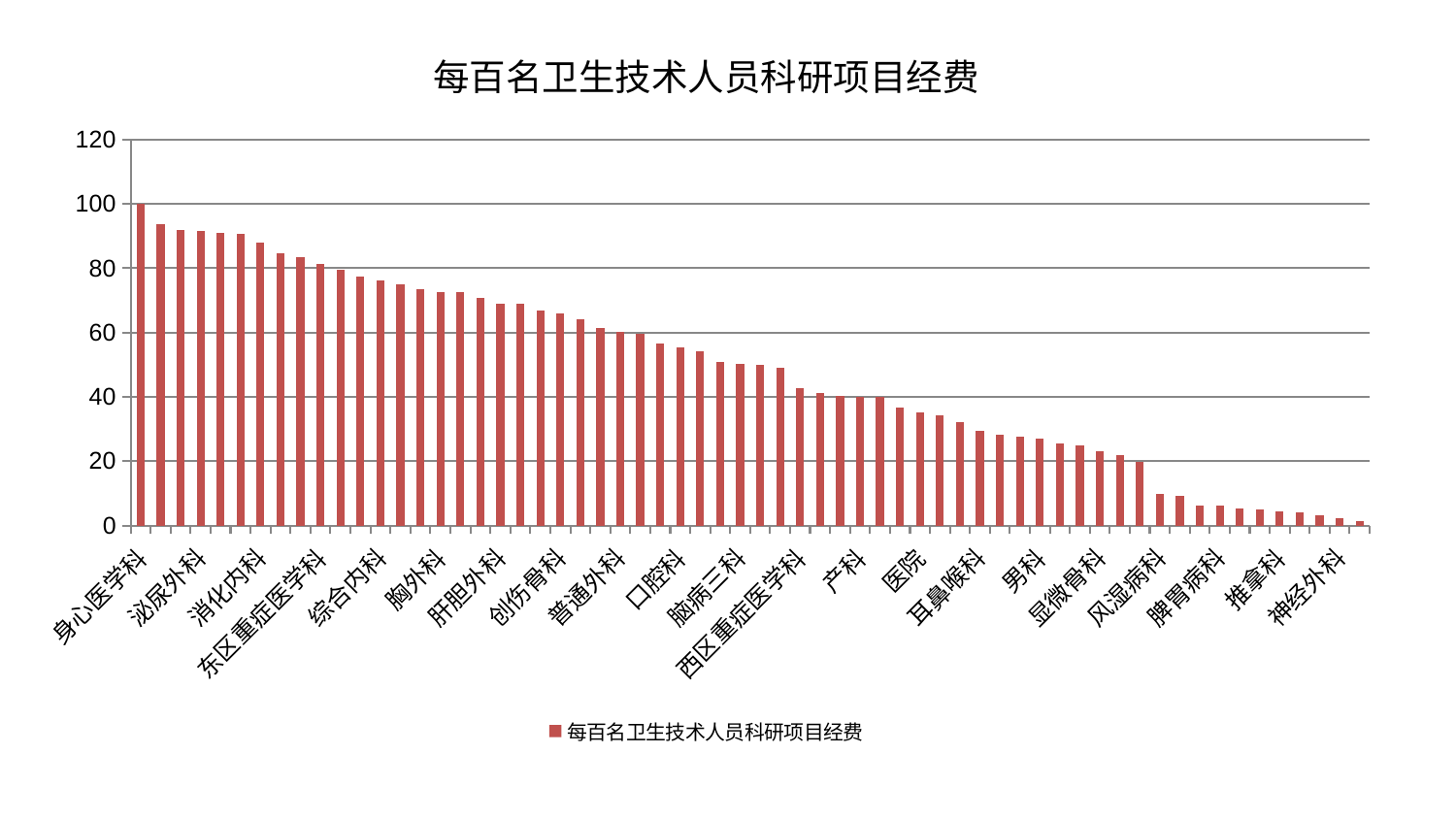

### Chart: 每百名卫生技术人员科研项目经费

| Category | 每百名卫生技术人员科研项目经费 |
|---|---|
| 身心医学科 | 100.0 |
| 肾病科 | 93.76101246933575 |
| 针灸科 | 91.82342689370225 |
| 泌尿外科 | 91.63145825440782 |
| 骨科 | 91.05177567311529 |
| 心血管内科 | 90.69041383770012 |
| 消化内科 | 88.100843639834 |
| 关节骨科 | 84.69557823223839 |
| 小儿推拿科 | 83.32904475782237 |
| 东区重症医学科 | 81.208228394027 |
| 微创骨科 | 79.4865017314035 |
| 神经内科 | 77.33374552385133 |
| 综合内科 | 76.17277227496405 |
| 肛肠科 | 74.97957206208838 |
| 肾脏内科 | 73.43747844767626 |
| 胸外科 | 72.73199935713808 |
| 妇科妇二科合并 | 72.43879011893698 |
| 康复科 | 70.81716810895136 |
| 肝胆外科 | 68.9206227902315 |
| 皮肤科 | 68.89240160491967 |
| 心病三科 | 66.78292181390428 |
| 创伤骨科 | 65.92119138720349 |
| 妇二科 | 64.11189459932552 |
| 肿瘤内科 | 61.50803976257705 |
| 普通外科 | 60.09871613994572 |
| 内分泌科 | 59.63396414649998 |
| 治未病中心 | 56.60966560720141 |
| 口腔科 | 55.27043516677989 |
| 妇科 | 54.307019014106096 |
| 美容皮肤科 | 50.99981789040645 |
| 脑病三科 | 50.312629717419846 |
| 心病一科 | 49.81647325792653 |
| 中医经典科 | 49.060075989930745 |
| 西区重症医学科 | 42.65683678685004 |
| 肝病科 | 41.10871390357666 |
| 周围血管科 | 40.32557269762004 |
| 产科 | 40.12939834336774 |
| 心病四科 | 40.069216292221135 |
| 东区肾病科 | 36.715411951335696 |
| 医院 | 35.00378142338331 |
| 运动损伤骨科 | 34.25426311445674 |
| 脑病二科 | 32.18258958100142 |
| 耳鼻喉科 | 29.566161260241046 |
| 乳腺甲状腺外科 | 28.214439777056604 |
| 儿科 | 27.503353463591125 |
| 男科 | 26.915882426063245 |
| 血液科 | 25.52565361195568 |
| 中医外治中心 | 24.871517970143362 |
| 显微骨科 | 23.035307247032822 |
| 心病二科 | 21.752291774180257 |
| 呼吸内科 | 19.79143890167033 |
| 风湿病科 | 9.91694652608041 |
| 脾胃科消化科合并 | 9.054422016404551 |
| 重症医学科 | 6.303422750363632 |
| 脾胃病科 | 6.063541875832547 |
| 脑病一科 | 5.306707503400171 |
| 眼科 | 5.045024084772227 |
| 推拿科 | 4.447922604658575 |
| 老年医学科 | 4.126137330325076 |
| 脊柱骨科 | 3.104761174570133 |
| 神经外科 | 2.395672078477411 |
| 小儿骨科 | 1.2249345840474244 |
195